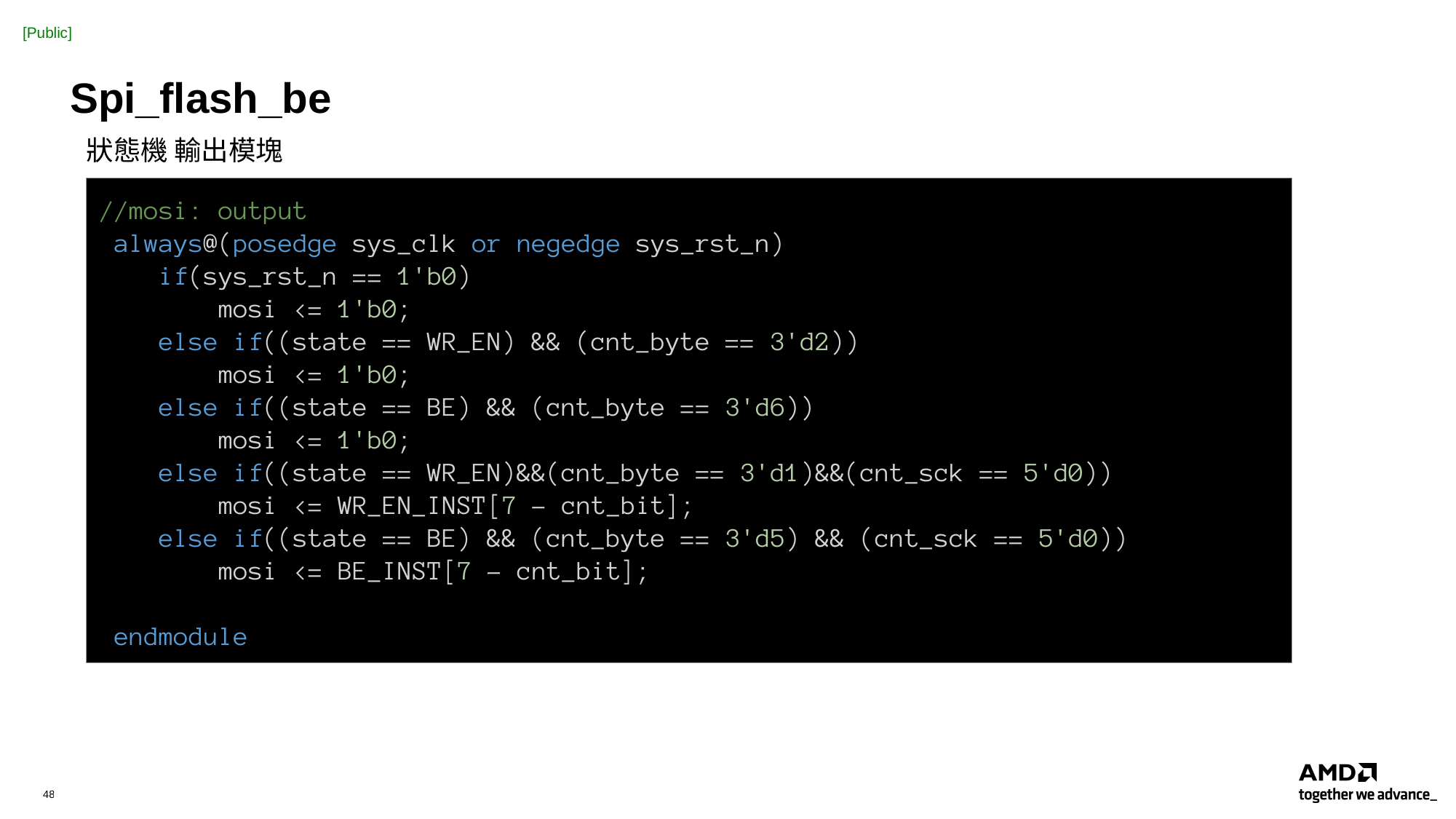

# Spi_flash_be
狀態機 輸出模塊

//mosi: output
 always@(posedge sys_clk or negedge sys_rst_n)
    if(sys_rst_n == 1'b0)
        mosi <= 1'b0;
    else if((state == WR_EN) && (cnt_byte == 3'd2))
        mosi <= 1'b0;
    else if((state == BE) && (cnt_byte == 3'd6))
        mosi <= 1'b0;
    else if((state == WR_EN)&&(cnt_byte == 3'd1)&&(cnt_sck == 5'd0))
        mosi <= WR_EN_INST[7 - cnt_bit];
    else if((state == BE) && (cnt_byte == 3'd5) && (cnt_sck == 5'd0))
        mosi <= BE_INST[7 - cnt_bit];
 endmodule